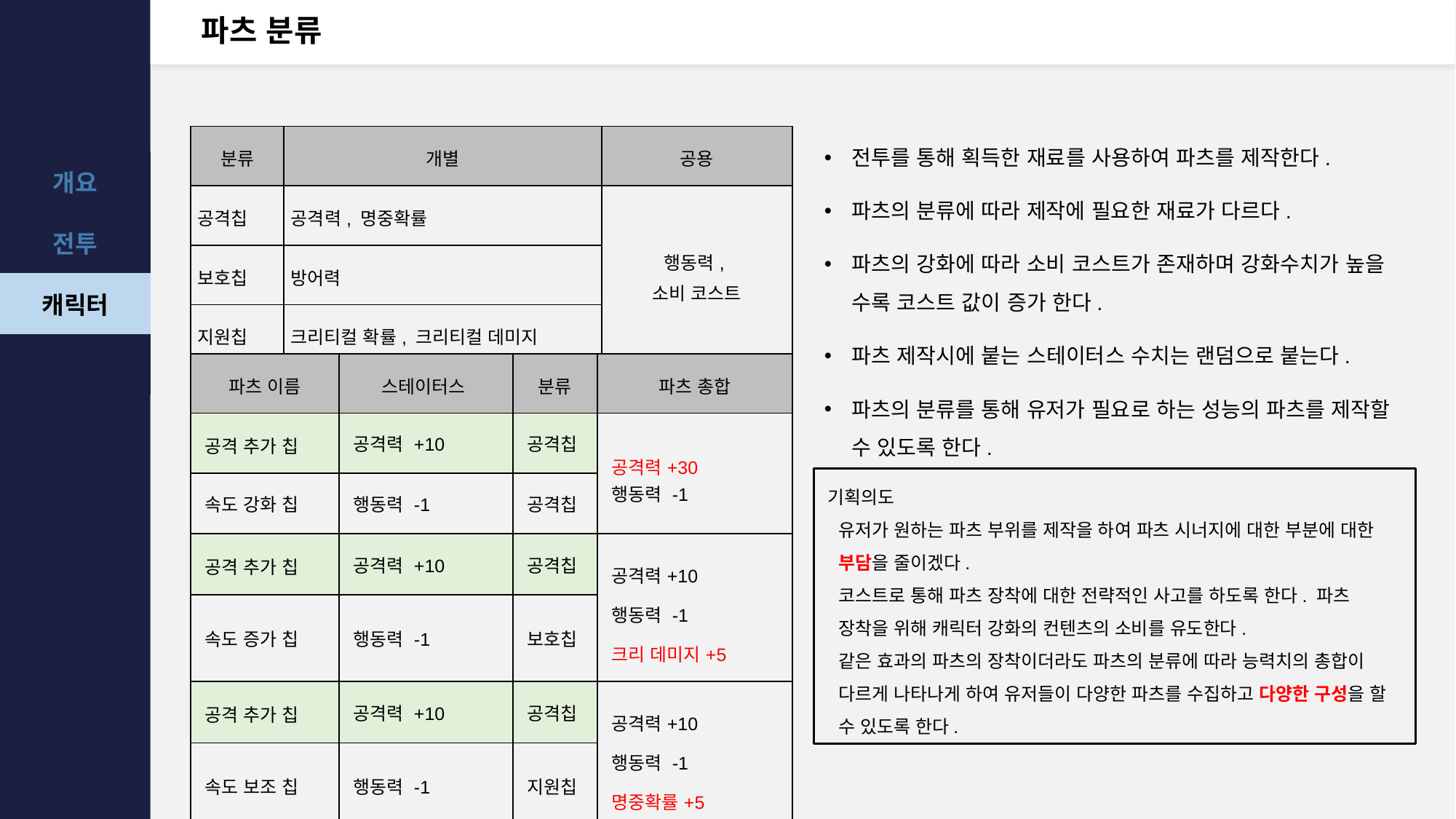

# 파츠 분류
| 분류 | 개별 | 공용 |
| --- | --- | --- |
| 공격칩 | 공격력, 명중확률 | 행동력, 소비 코스트 |
| 보호칩 | 방어력 |  |
| 지원칩 | 크리티컬 확률, 크리티컬 데미지 |  |
전투를 통해 획득한 재료를 사용하여 파츠를 제작한다.
파츠의 분류에 따라 제작에 필요한 재료가 다르다.
파츠의 강화에 따라 소비 코스트가 존재하며 강화수치가 높을 수록 코스트 값이 증가 한다.
파츠 제작시에 붙는 스테이터스 수치는 랜덤으로 붙는다.
파츠의 분류를 통해 유저가 필요로 하는 성능의 파츠를 제작할 수 있도록 한다.
| 파츠 이름 | 스테이터스 | 분류 | 파츠 총합 |
| --- | --- | --- | --- |
| 공격 추가 칩 | 공격력 +10 | 공격칩 | 공격력+30 행동력 -1 |
| 속도 강화 칩 | 행동력 -1 | 공격칩 |  |
| 공격 추가 칩 | 공격력 +10 | 공격칩 | 공격력+10 행동력 -1 크리 데미지+5 |
| 속도 증가 칩 | 행동력 -1 | 보호칩 |  |
| 공격 추가 칩 | 공격력 +10 | 공격칩 | 공격력+10 행동력 -1 명중확률+5 |
| 속도 보조 칩 | 행동력 -1 | 지원칩 |  |
기획의도
유저가 원하는 파츠 부위를 제작을 하여 파츠 시너지에 대한 부분에 대한 부담을 줄이겠다.
코스트로 통해 파츠 장착에 대한 전략적인 사고를 하도록 한다. 파츠 장착을 위해 캐릭터 강화의 컨텐츠의 소비를 유도한다.
같은 효과의 파츠의 장착이더라도 파츠의 분류에 따라 능력치의 총합이 다르게 나타나게 하여 유저들이 다양한 파츠를 수집하고 다양한 구성을 할 수 있도록 한다.